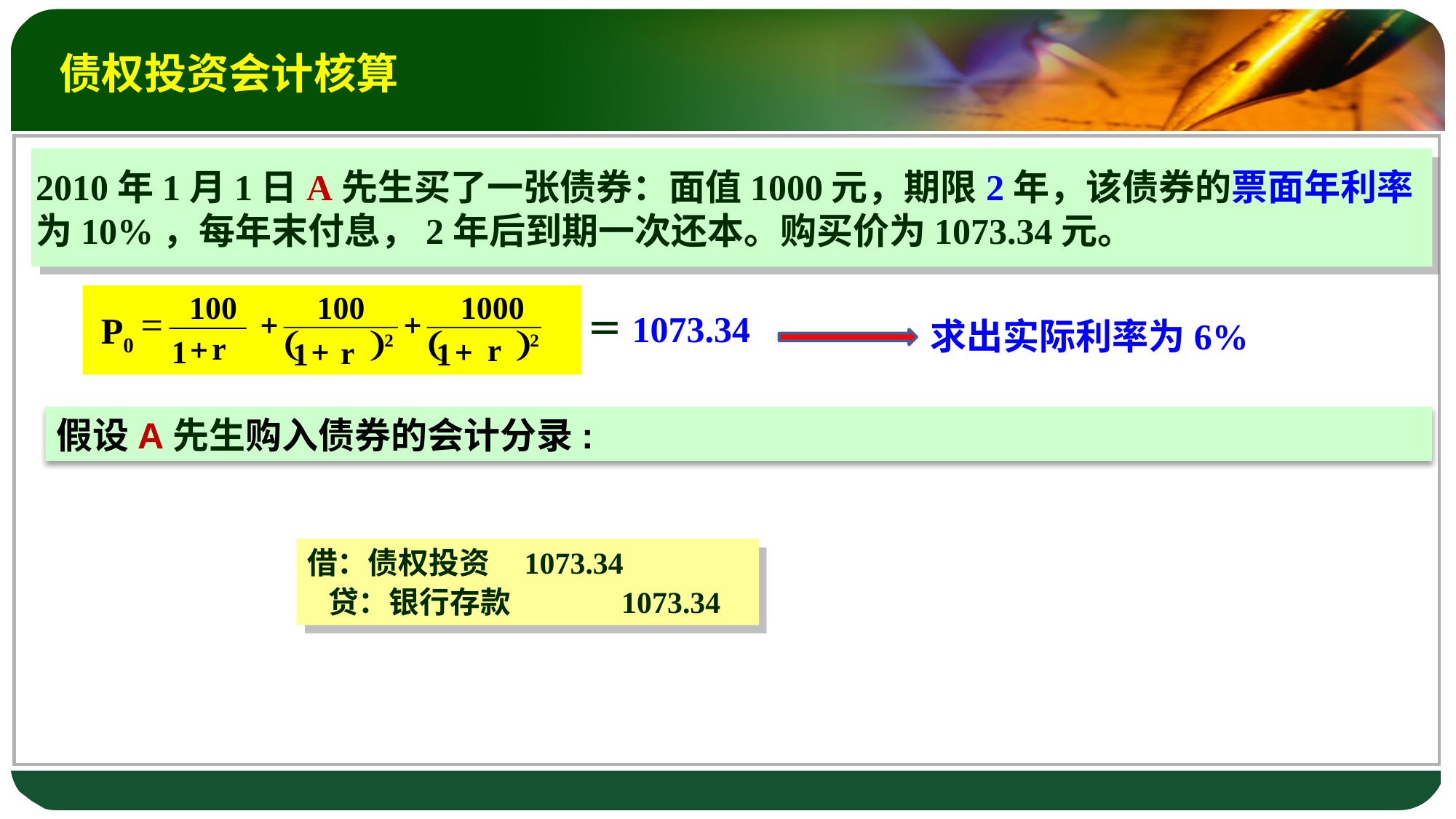

债权投资会计核算
2010年1月1日A先生买了一张债券：面值1000元，期限2年，该债券的票面年利率为10%，每年末付息，2年后到期一次还本。购买价为1073.34元。

100
100
1000
=
+
+
P0
(
)
(
)

+

r
2
2
r
+
+
1
r
1
1
＝1073.34
求出实际利率为6%

假设A先生购入债券的会计分录:
借：债权投资    1073.34
  贷：银行存款               1073.34